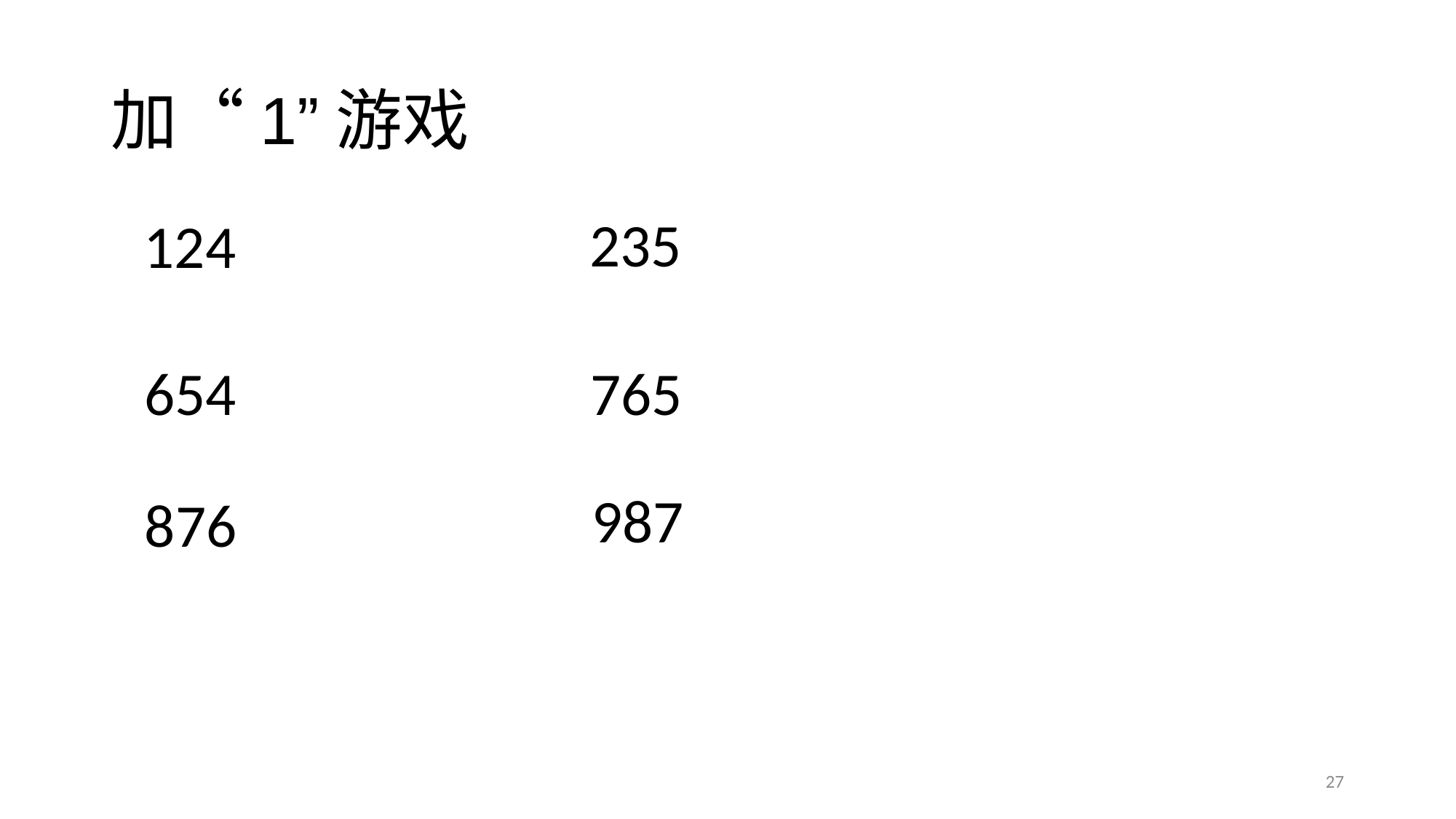

# 加“1”游戏
235
124
654
765
987
876
27